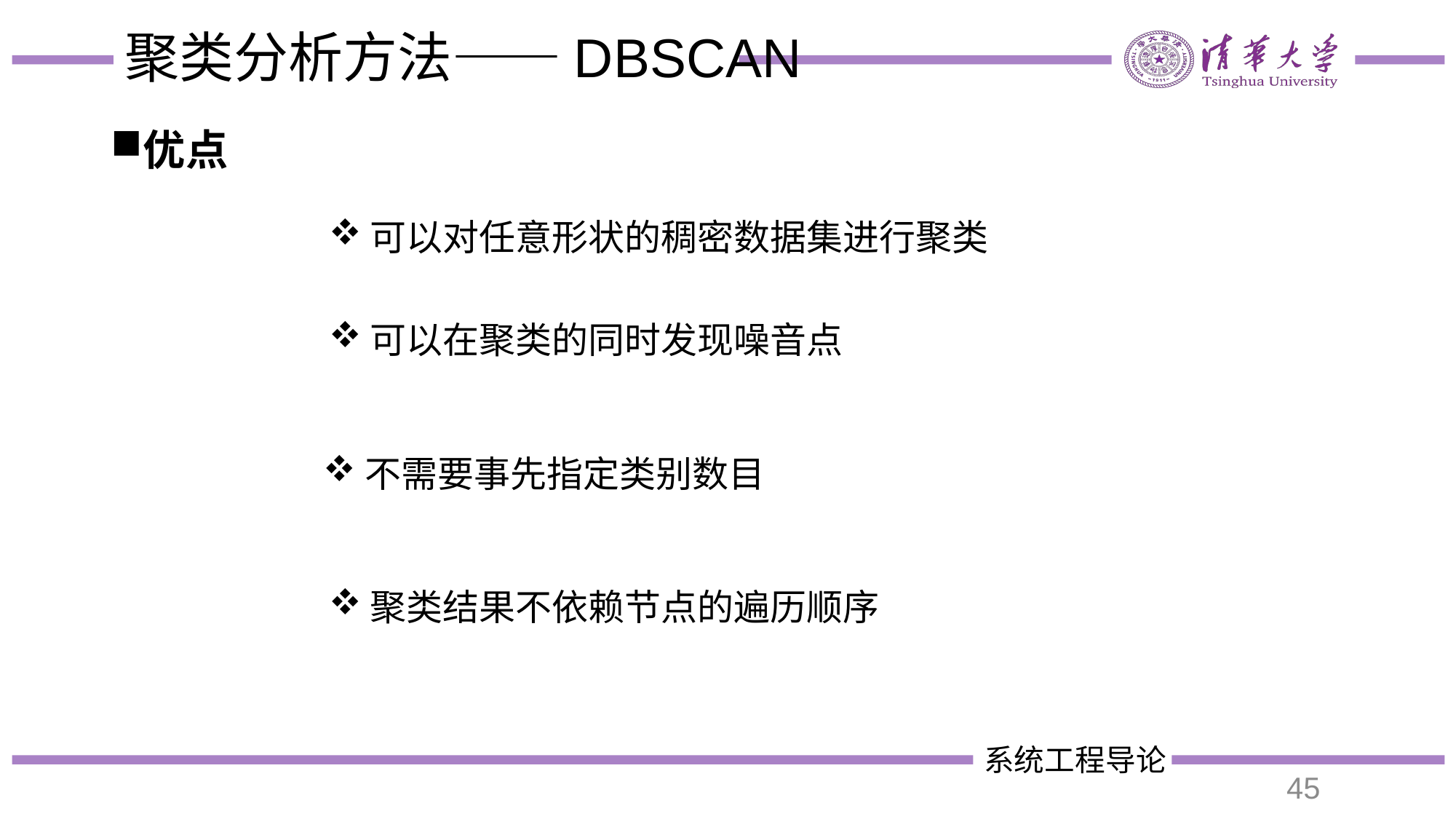

# 聚类分析方法——DBSCAN
优点

可以对任意形状的稠密数据集进行聚类
可以在聚类的同时发现噪音点
不需要事先指定类别数目
聚类结果不依赖节点的遍历顺序
45